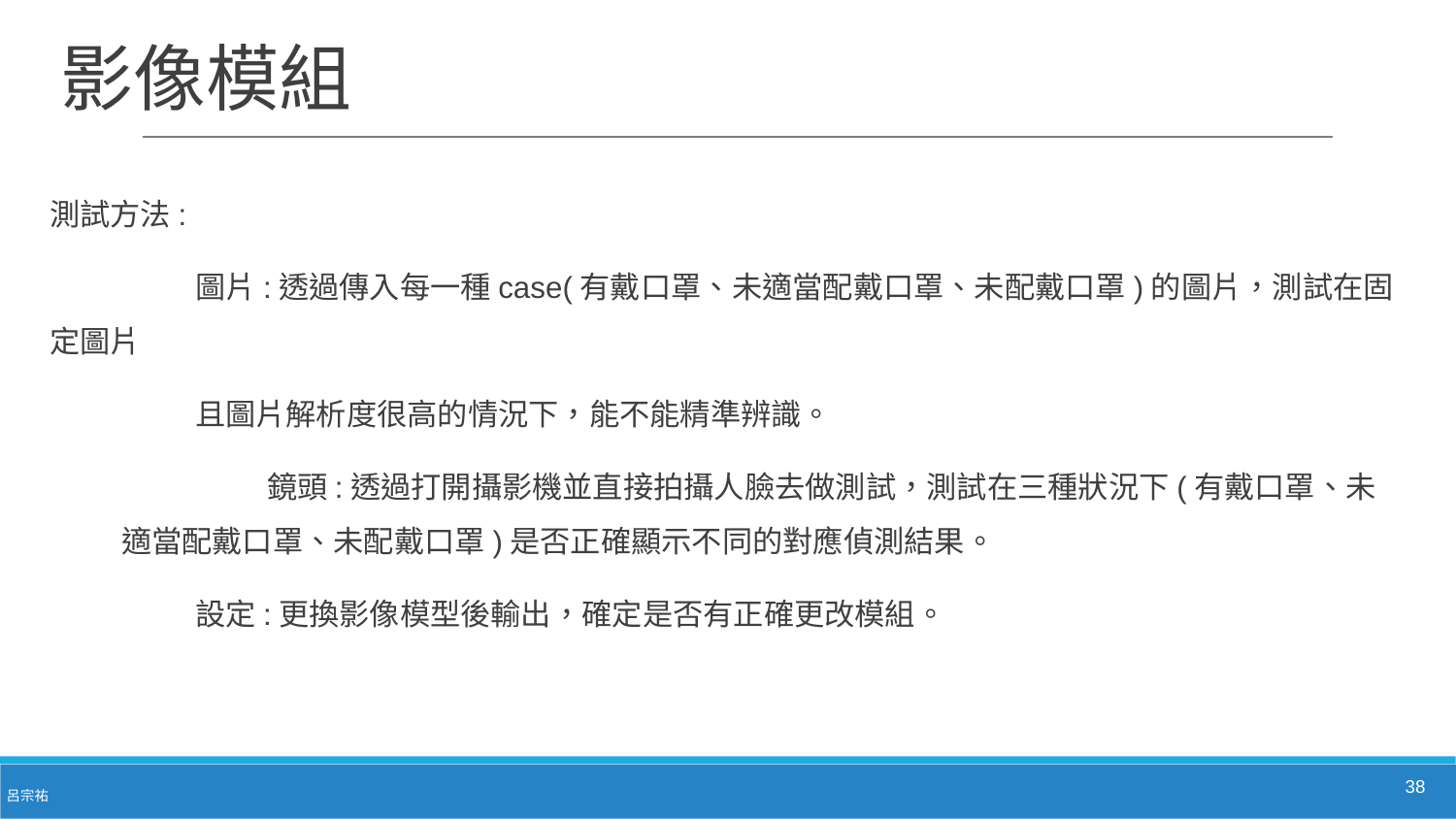

# 影像模組
測試方法:
	圖片:透過傳入每一種case(有戴口罩、未適當配戴口罩、未配戴口罩)的圖片，測試在固定圖片
	且圖片解析度很高的情況下，能不能精準辨識。
	鏡頭:透過打開攝影機並直接拍攝人臉去做測試，測試在三種狀況下(有戴口罩、未適當配戴口罩、未配戴口罩)是否正確顯示不同的對應偵測結果。
	設定:更換影像模型後輸出，確定是否有正確更改模組。

38
呂宗祐